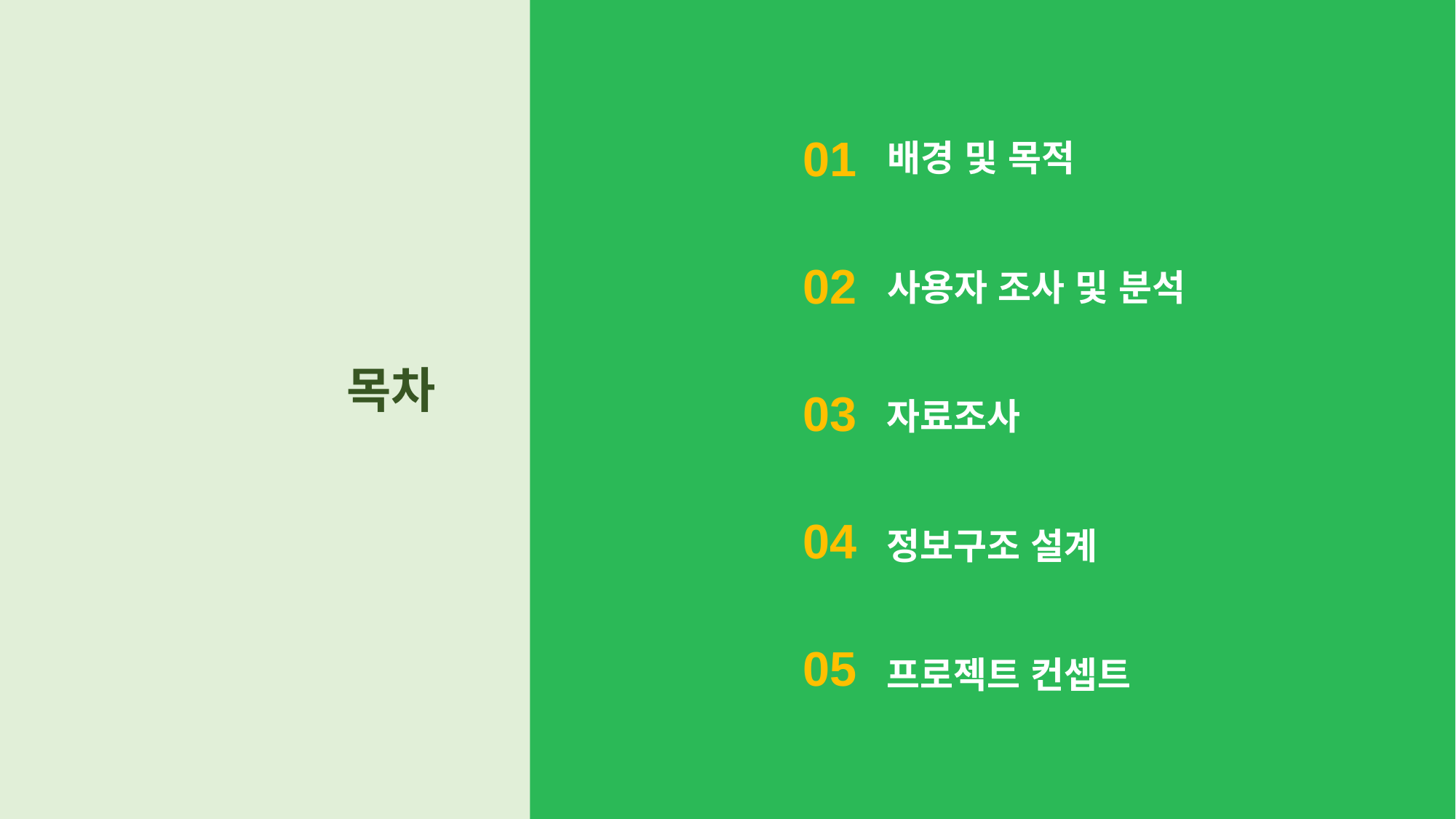

01
배경 및 목적
02
사용자 조사 및 분석
목차
03
자료조사
04
정보구조 설계
05
프로젝트 컨셉트